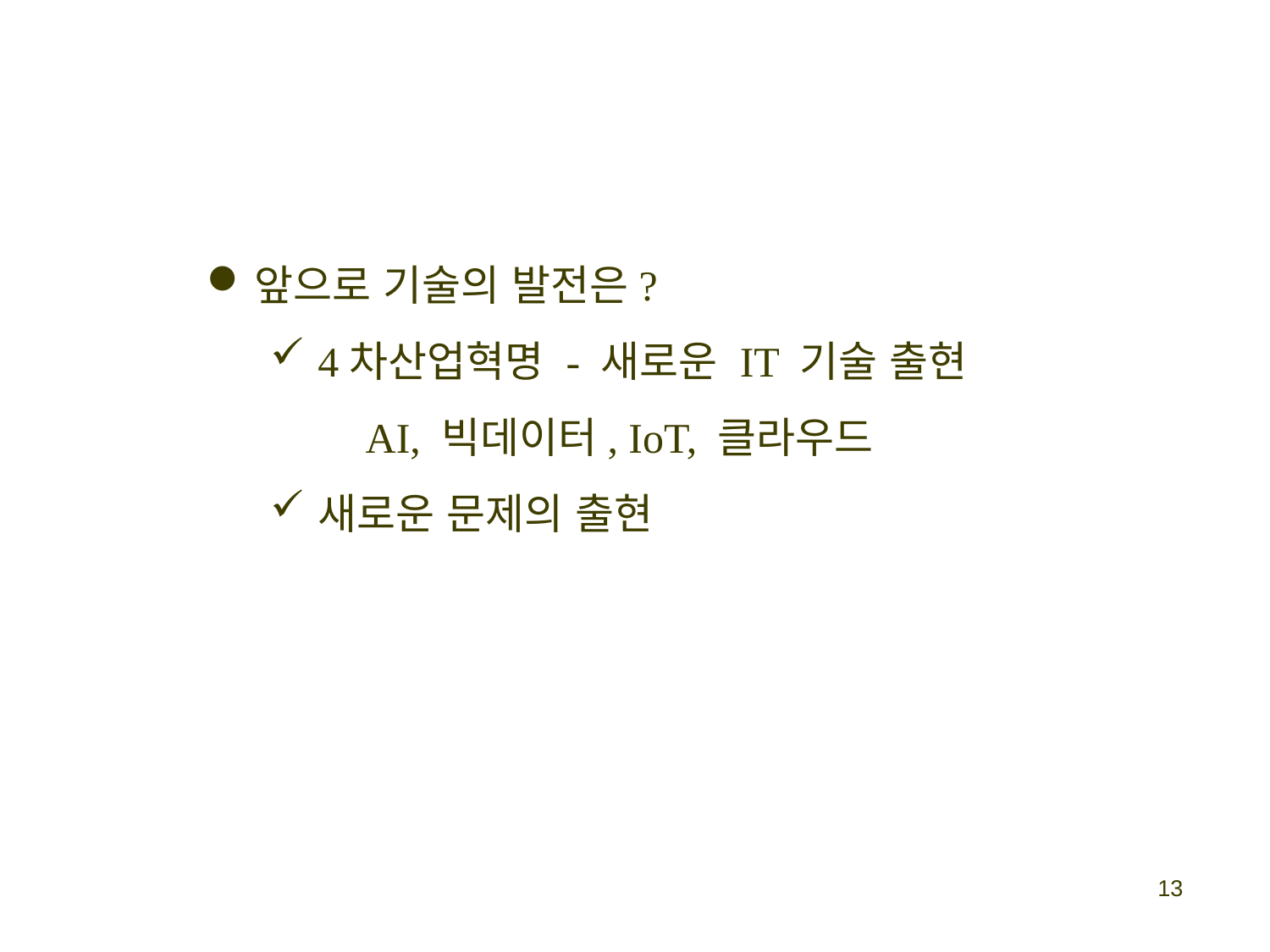

앞으로 기술의 발전은?
4차산업혁명 - 새로운 IT 기술 출현
         AI, 빅데이터, IoT, 클라우드
새로운 문제의 출현

13